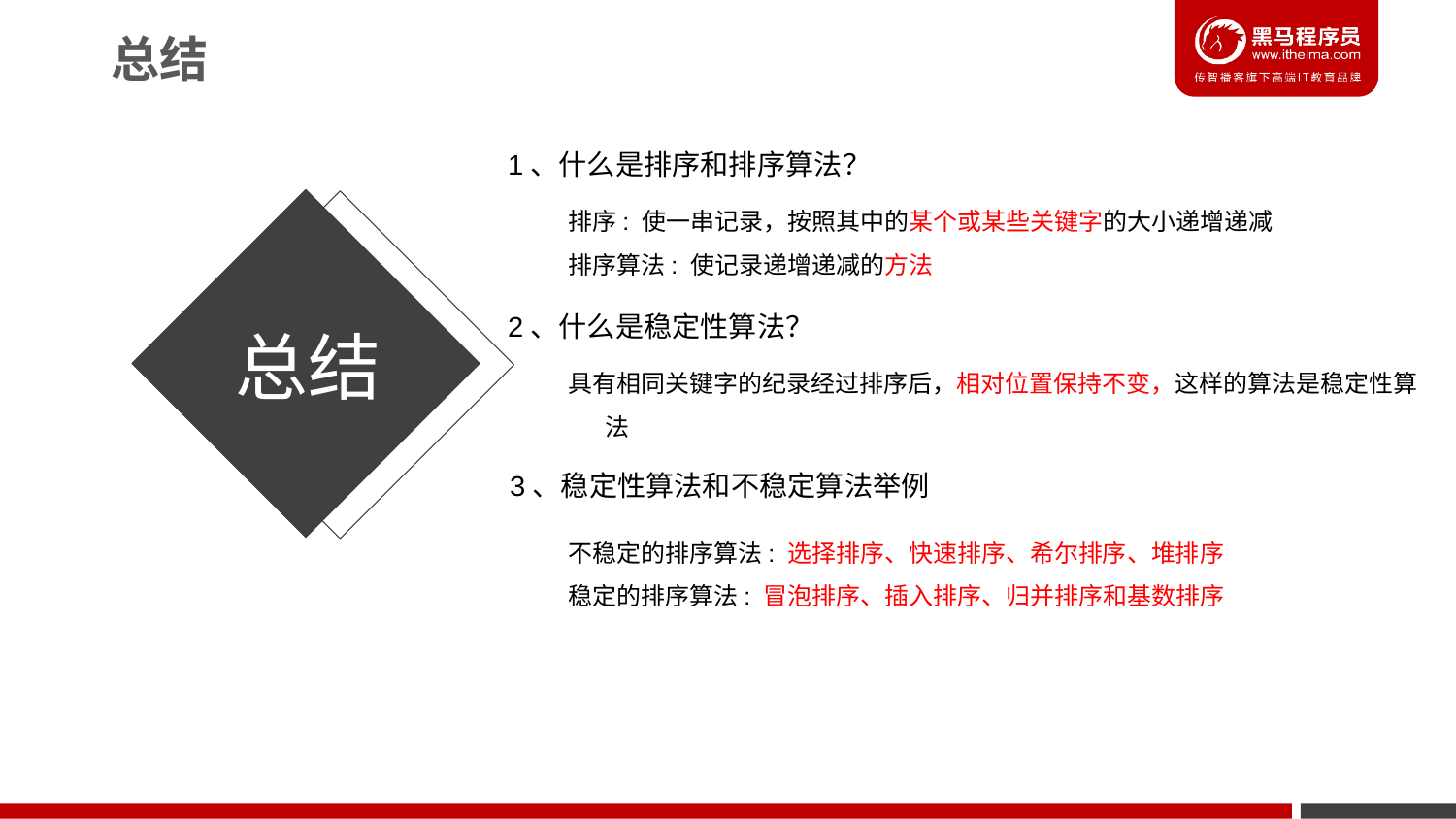

总结
1、什么是排序和排序算法？
排序: 使一串记录，按照其中的某个或某些关键字的大小递增递减
排序算法: 使记录递增递减的方法

2、什么是稳定性算法？
总结
具有相同关键字的纪录经过排序后，相对位置保持不变，这样的算法是稳定性算法
3、稳定性算法和不稳定算法举例
不稳定的排序算法: 选择排序、快速排序、希尔排序、堆排序
稳定的排序算法: 冒泡排序、插入排序、归并排序和基数排序